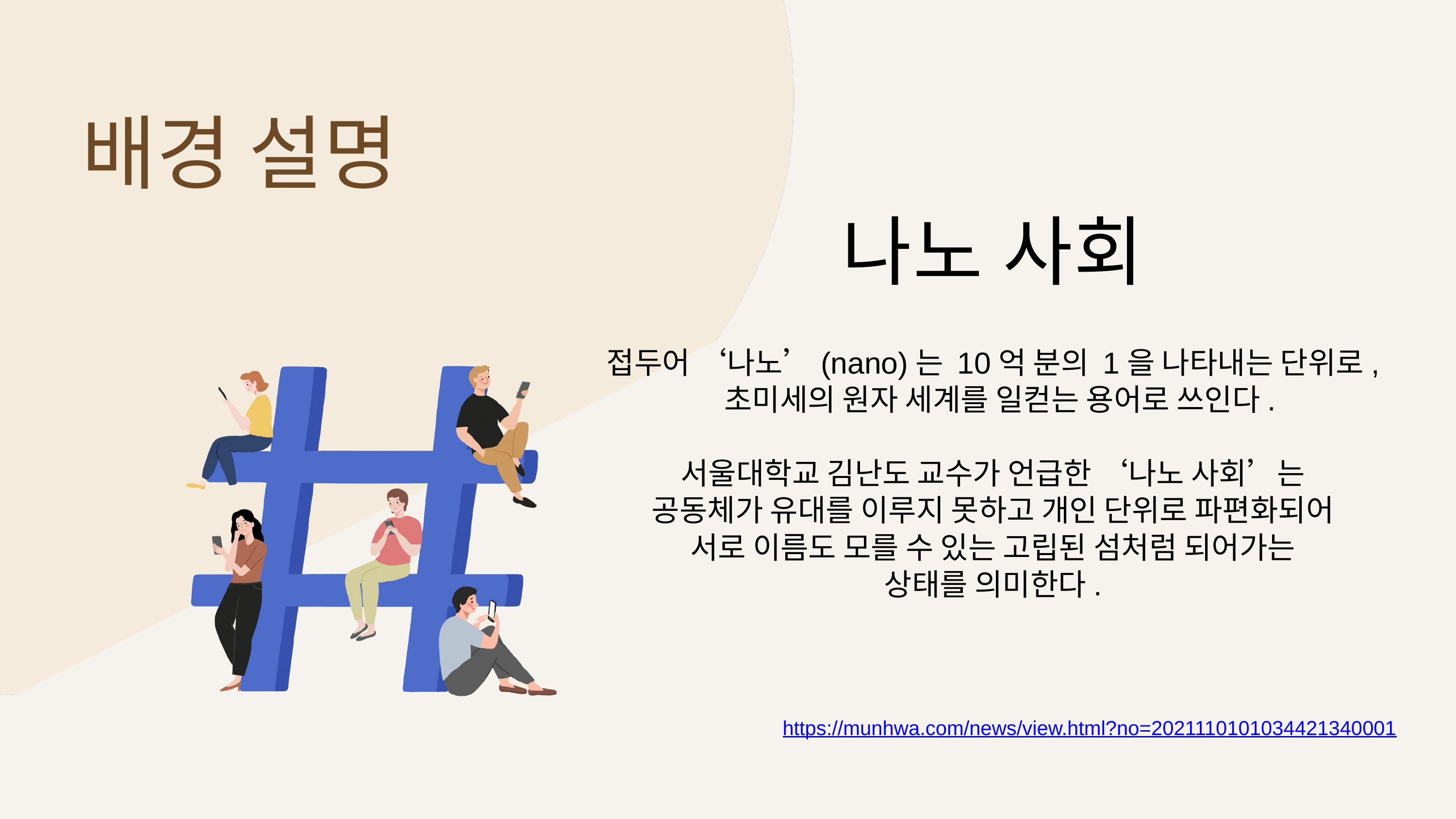

배경 설명
나노 사회

접두어 ‘나노’(nano)는 10억 분의 1을 나타내는 단위로,
 초미세의 원자 세계를 일컫는 용어로 쓰인다.

서울대학교 김난도 교수가 언급한 ‘나노 사회’는
공동체가 유대를 이루지 못하고 개인 단위로 파편화되어
서로 이름도 모를 수 있는 고립된 섬처럼 되어가는
상태를 의미한다.
https://munhwa.com/news/view.html?no=2021110101034421340001